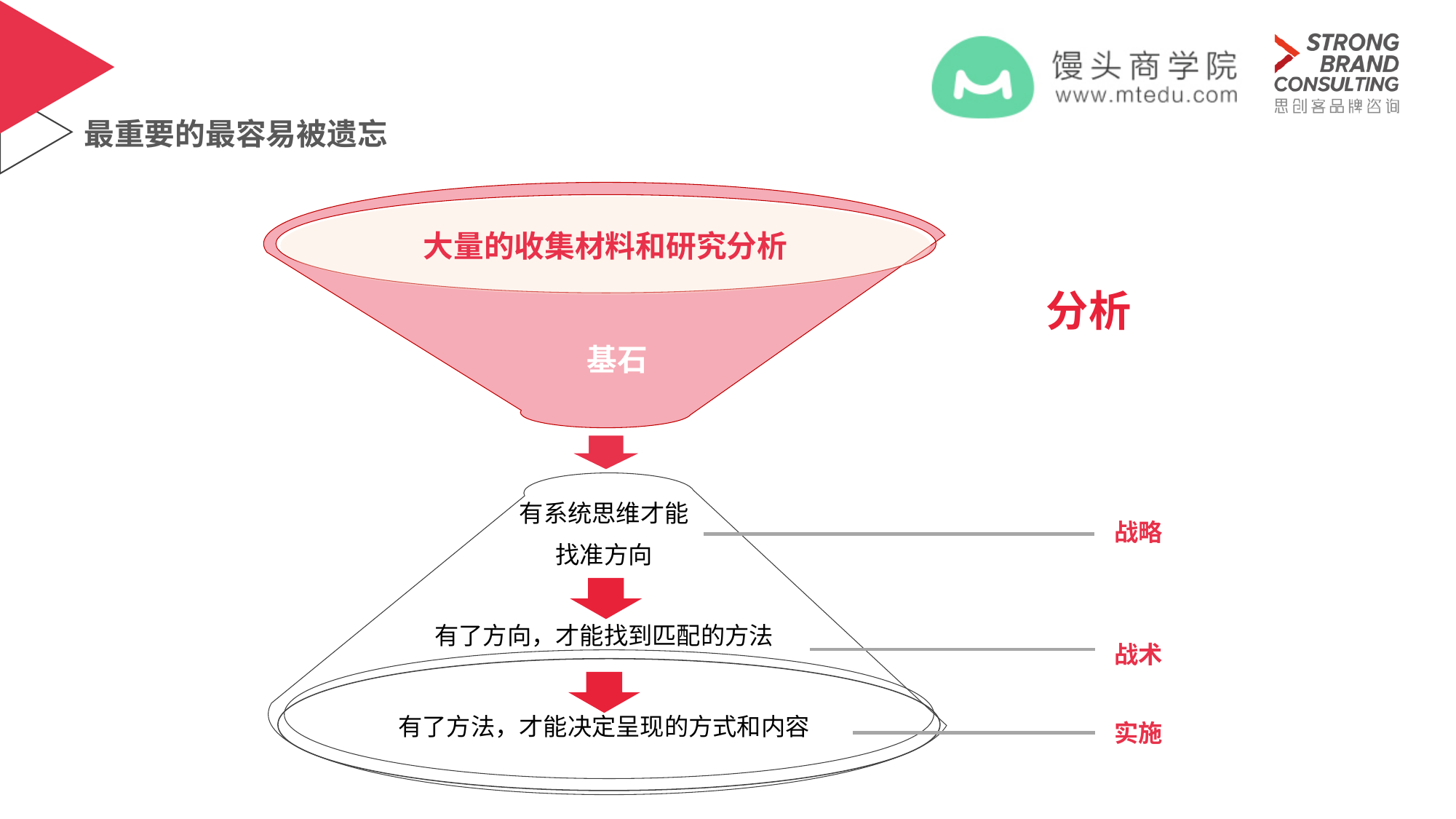

大量的收集材料和研究分析

最重要的最容易被遗忘

大量的收集材料和研究分析

分析

战略

战术

实施
基石
有系统思维才能
找准方向

有了方向，才能找到匹配的方法

有了方法，才能决定呈现的方式和内容